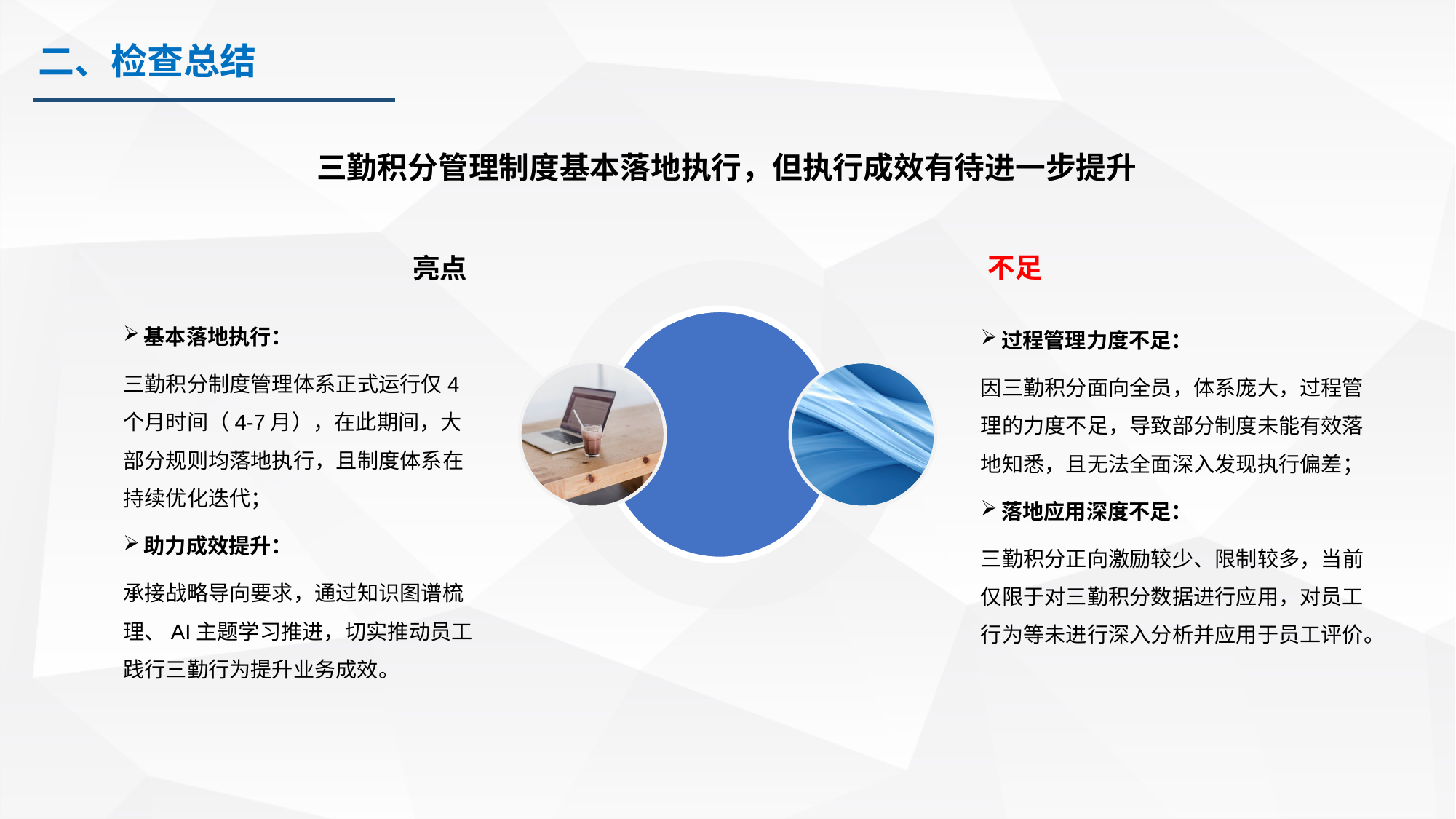

二、检查总结
三勤积分管理制度基本落地执行，但执行成效有待进一步提升
不足
亮点

基本落地执行：
三勤积分制度管理体系正式运行仅4个月时间（4-7月），在此期间，大部分规则均落地执行，且制度体系在持续优化迭代；
助力成效提升：
承接战略导向要求，通过知识图谱梳理、AI主题学习推进，切实推动员工践行三勤行为提升业务成效。
过程管理力度不足：
因三勤积分面向全员，体系庞大，过程管理的力度不足，导致部分制度未能有效落地知悉，且无法全面深入发现执行偏差；
落地应用深度不足：
三勤积分正向激励较少、限制较多，当前仅限于对三勤积分数据进行应用，对员工行为等未进行深入分析并应用于员工评价。